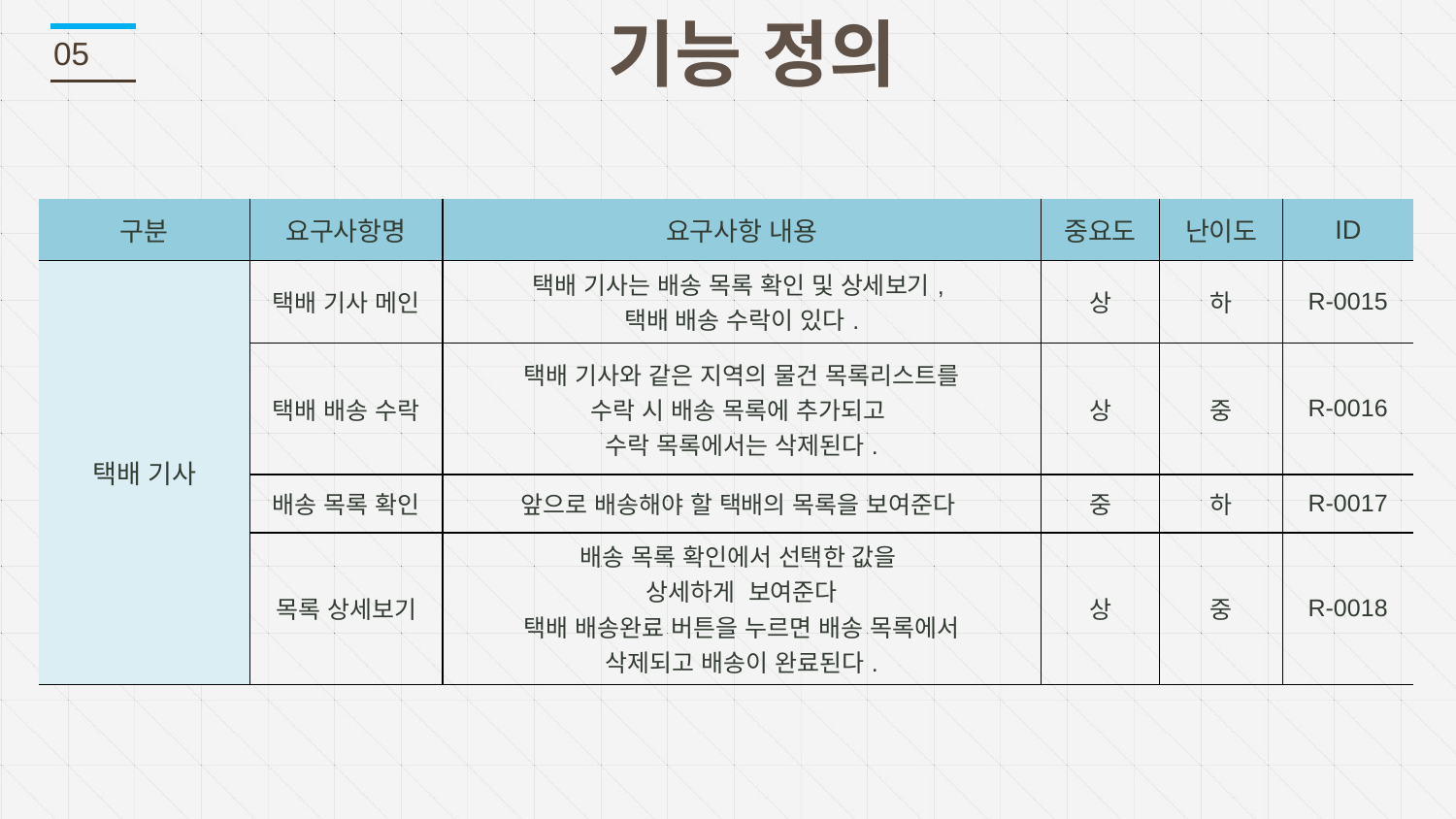

기능 정의
05
| 구분 | 요구사항명 | 요구사항 내용 | 중요도 | 난이도 | ID |
| --- | --- | --- | --- | --- | --- |
| 택배 기사 | 택배 기사 메인 | 택배 기사는 배송 목록 확인 및 상세보기, 택배 배송 수락이 있다. | 상 | 하 | R-0015 |
|  | 택배 배송 수락 | 택배 기사와 같은 지역의 물건 목록리스트를 수락 시 배송 목록에 추가되고 수락 목록에서는 삭제된다. | 상 | 중 | R-0016 |
|  | 배송 목록 확인 | 앞으로 배송해야 할 택배의 목록을 보여준다 | 중 | 하 | R-0017 |
|  | 목록 상세보기 | 배송 목록 확인에서 선택한 값을 상세하게 보여준다 택배 배송완료 버튼을 누르면 배송 목록에서 삭제되고 배송이 완료된다. | 상 | 중 | R-0018 |